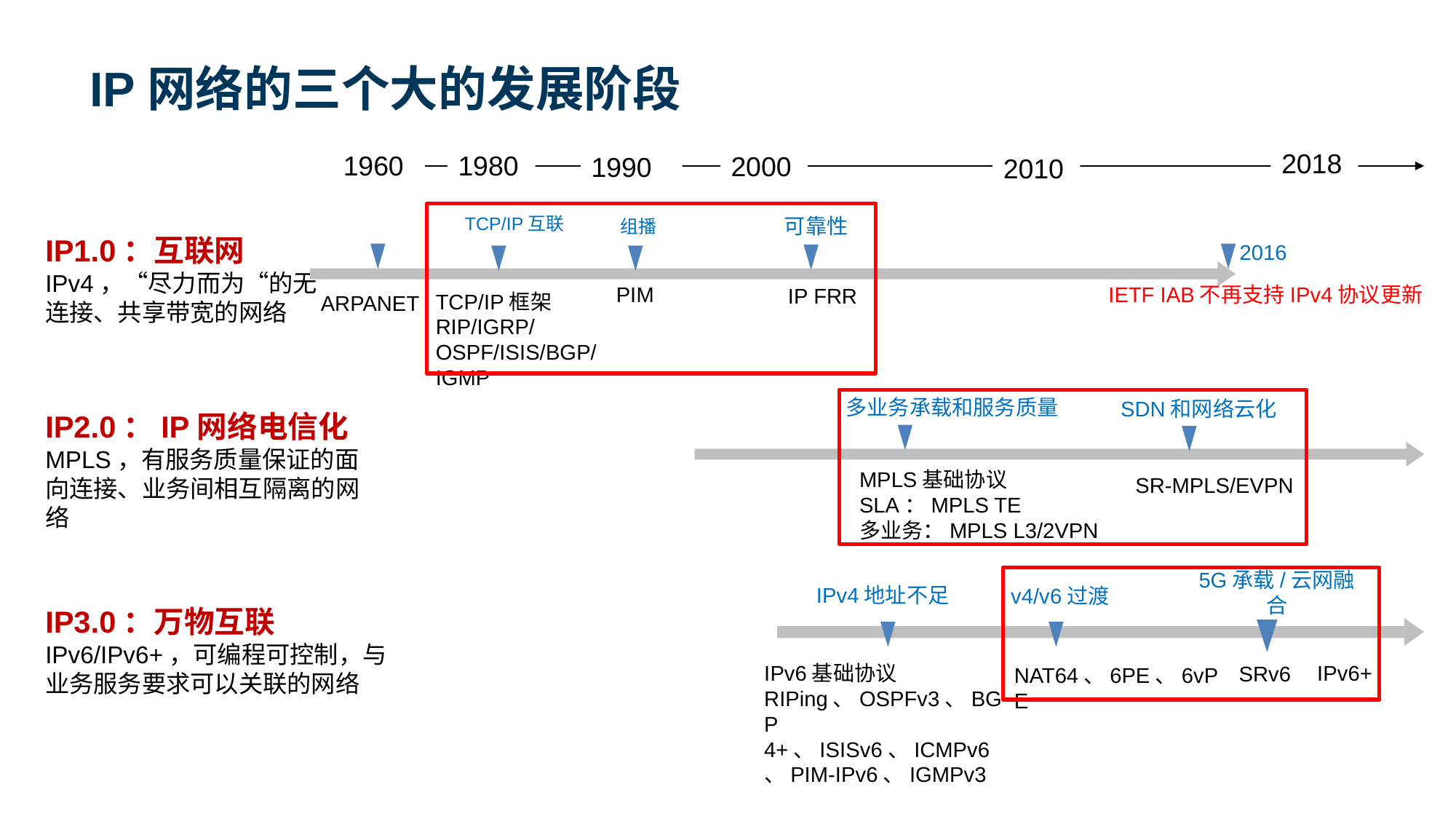

IP网络的三个大的发展阶段
2018
1960
1980
2000
1990
2010

阶段
TCP/IP互联
可靠性
组播
IP1.0：互联网
IPv4，“尽力而为“的无连接、共享带宽的网络
2016

PIM
IETF IAB不再支持IPv4协议更新
IP FRR
TCP/IP框架
RIP/IGRP/OSPF/ISIS/BGP/IGMP
ARPANET

多业务承载和服务质量
SDN和网络云化
IP2.0：IP网络电信化
MPLS，有服务质量保证的面向连接、业务间相互隔离的网络

MPLS基础协议
SLA：MPLS TE
多业务：MPLS L3/2VPN
SR-MPLS/EVPN

5G承载/云网融合
v4/v6过渡
IPv4地址不足
IP3.0：万物互联
IPv6/IPv6+，可编程可控制，与业务服务要求可以关联的网络

IPv6基础协议
RIPing、OSPFv3、BGP 4+、ISISv6、ICMPv6、PIM-IPv6、IGMPv3
IPv6+
SRv6
NAT64、6PE、6vPE